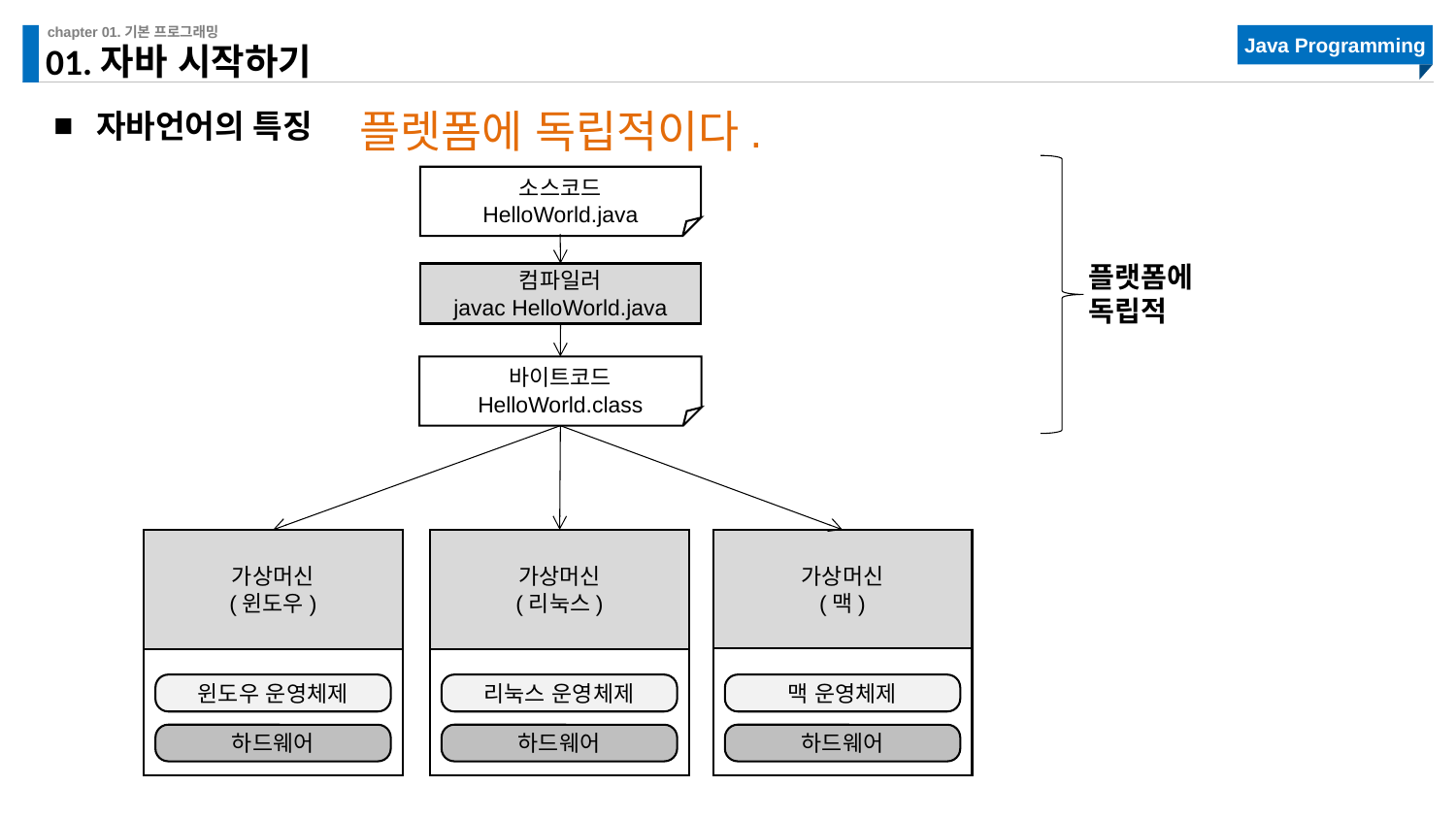

# 01.자바 시작하기
 플렛폼에 독립적이다.
자바언어의 특징

소스코드
HelloWorld.java
컴파일러
javac HelloWorld.java
바이트코드
HelloWorld.class

윈도우 운영체제
하드웨어
가상머신
(윈도우)

리눅스 운영체제
하드웨어

맥 운영체제
하드웨어
가상머신
(리눅스)
가상머신
(맥)
플랫폼에
독립적